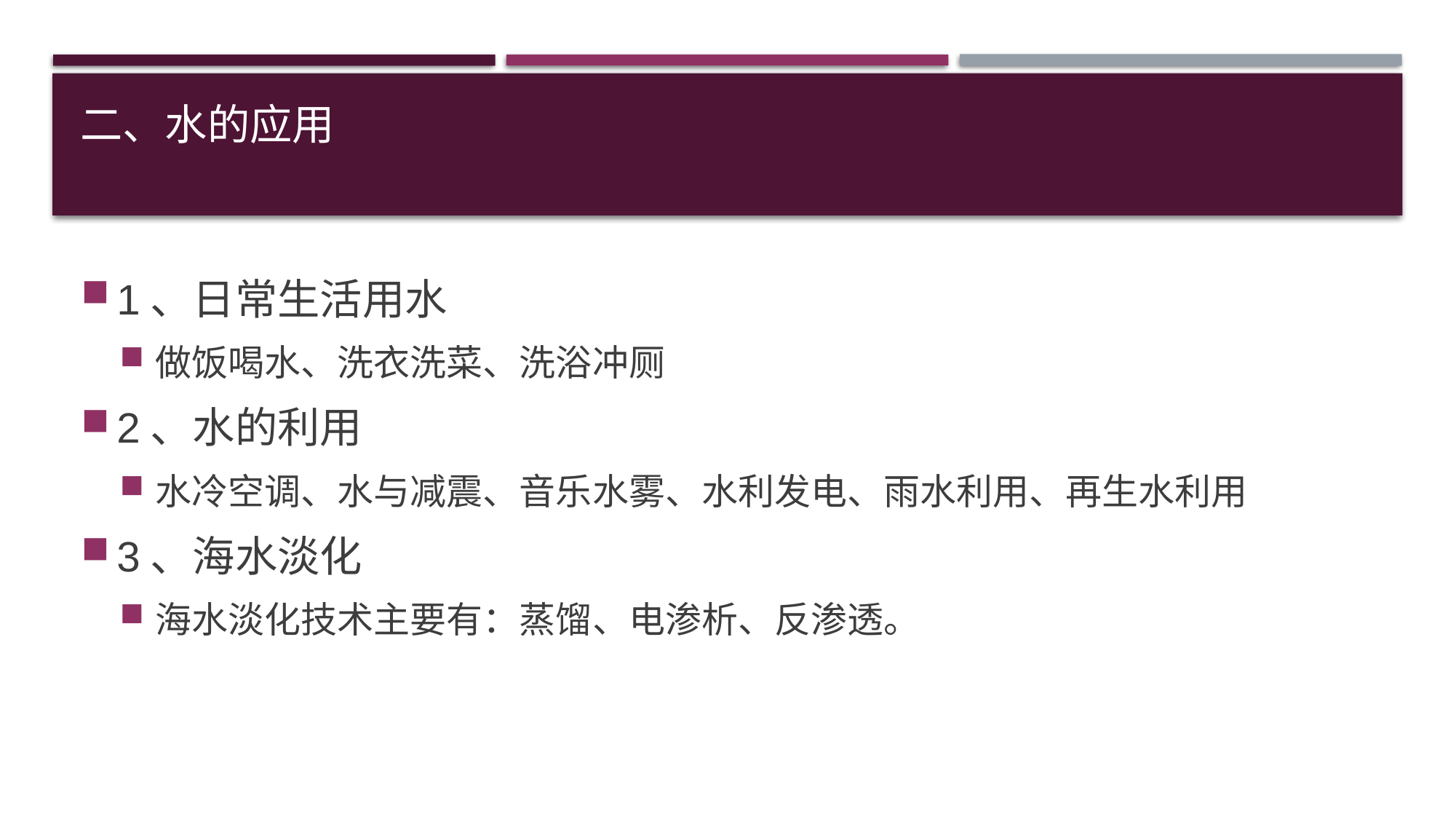

# 二、水的应用
1、日常生活用水
做饭喝水、洗衣洗菜、洗浴冲厕
2、水的利用
水冷空调、水与减震、音乐水雾、水利发电、雨水利用、再生水利用
3、海水淡化
海水淡化技术主要有：蒸馏、电渗析、反渗透。